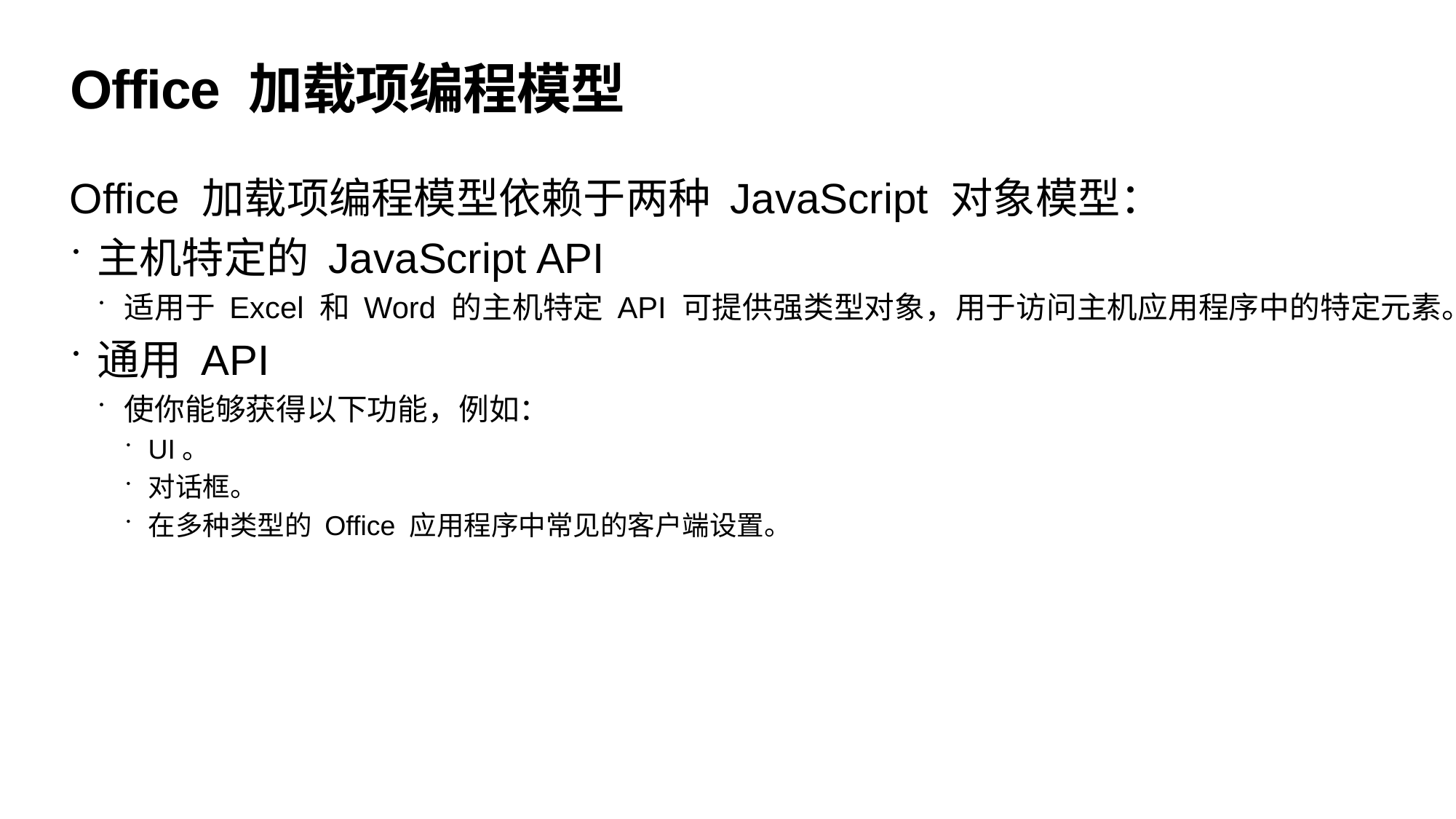

# Office 加载项编程模型
Office 加载项编程模型依赖于两种 JavaScript 对象模型：
主机特定的 JavaScript API
适用于 Excel 和 Word 的主机特定 API 可提供强类型对象，用于访问主机应用程序中的特定元素。
通用 API
使你能够获得以下功能，例如：
UI。
对话框。
在多种类型的 Office 应用程序中常见的客户端设置。